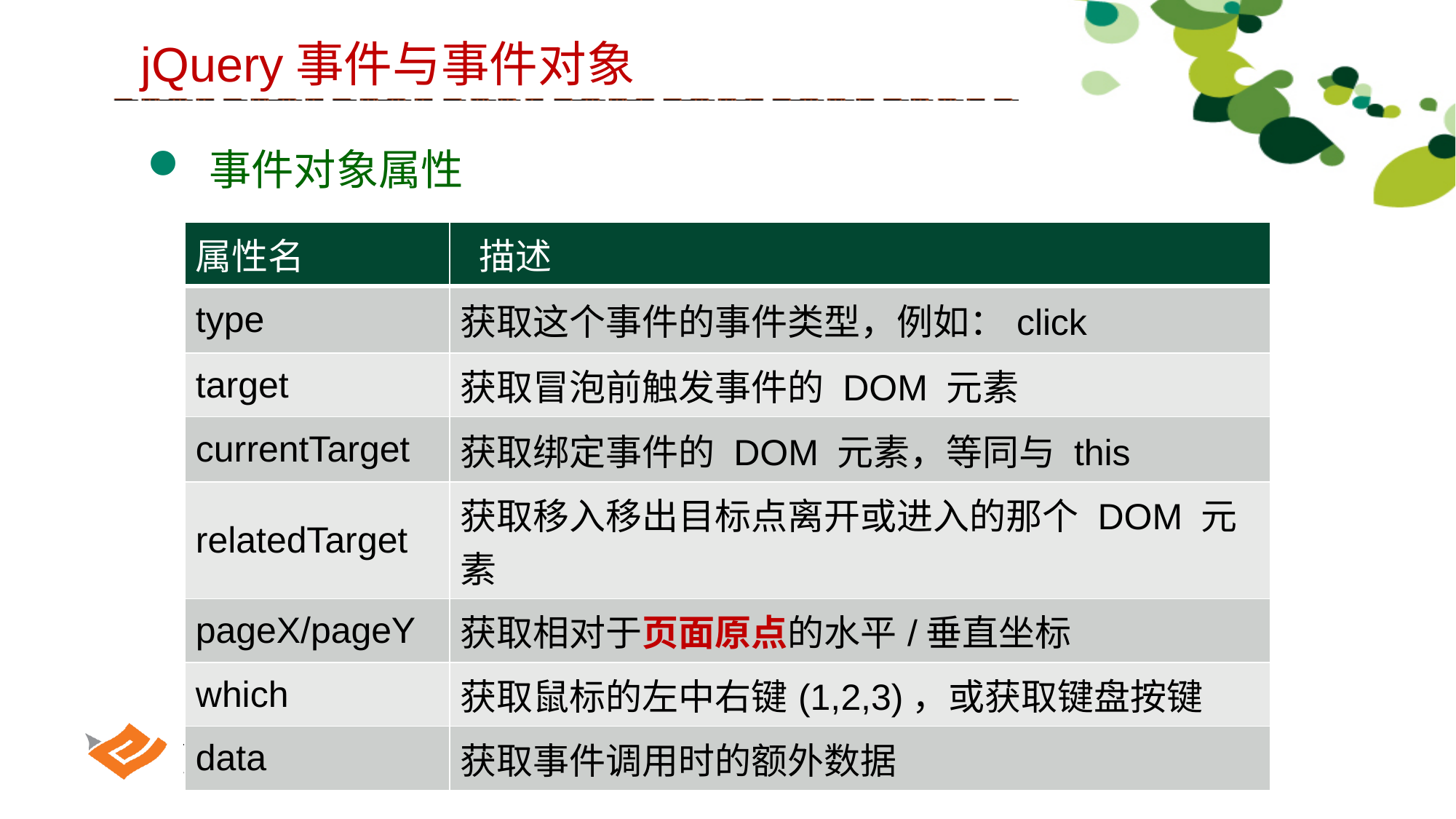

jQuery事件与事件对象
 事件对象属性

| 属性名 | 描述 |
| --- | --- |
| type | 获取这个事件的事件类型，例如：click |
| target | 获取冒泡前触发事件的 DOM 元素 |
| currentTarget | 获取绑定事件的 DOM 元素，等同与 this |
| relatedTarget | 获取移入移出目标点离开或进入的那个 DOM 元素 |
| pageX/pageY | 获取相对于页面原点的水平/垂直坐标 |
| which | 获取鼠标的左中右键(1,2,3)，或获取键盘按键 |
| data | 获取事件调用时的额外数据 |